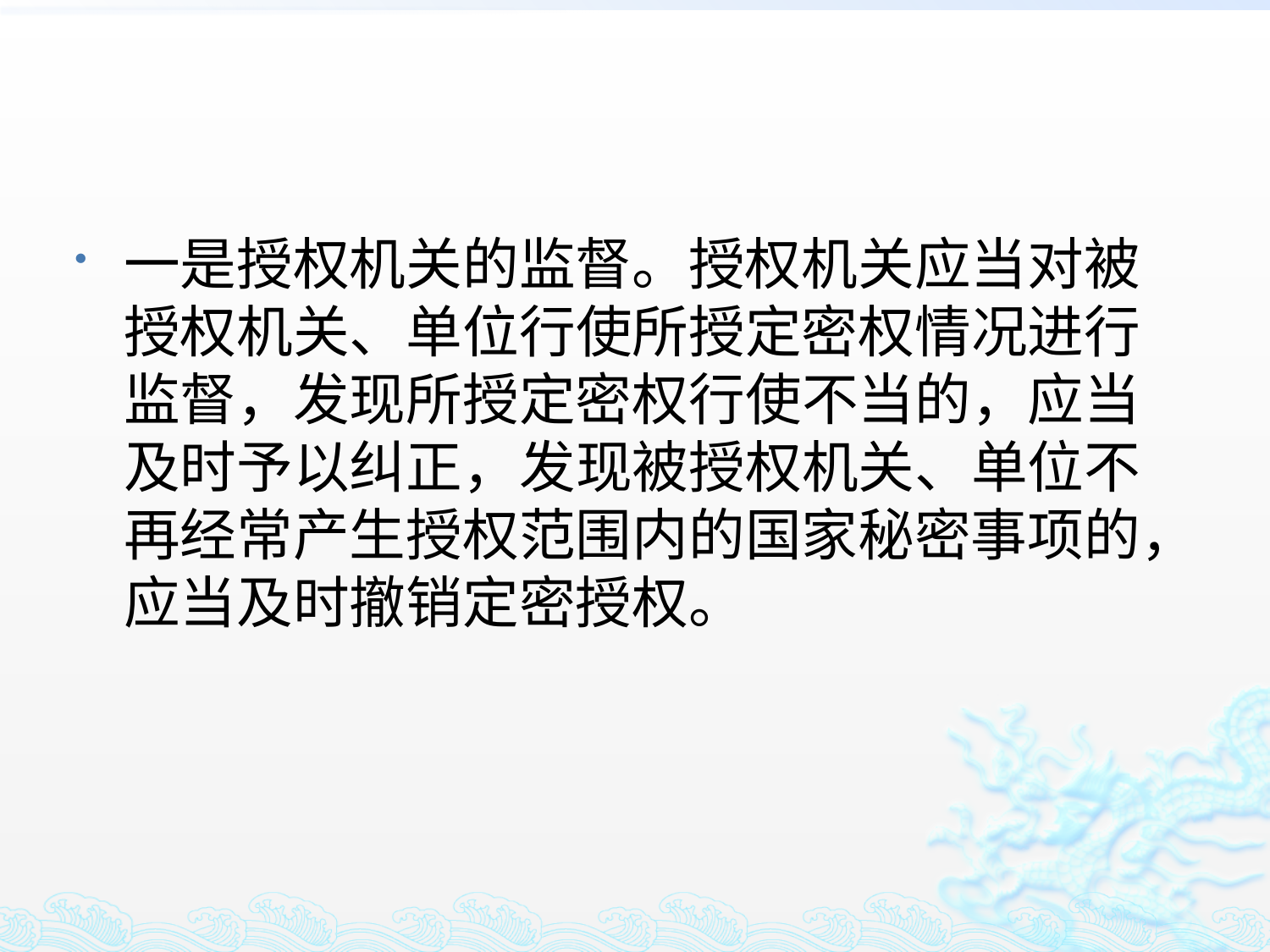

#
一是授权机关的监督。授权机关应当对被授权机关、单位行使所授定密权情况进行监督，发现所授定密权行使不当的，应当及时予以纠正，发现被授权机关、单位不再经常产生授权范围内的国家秘密事项的，应当及时撤销定密授权。